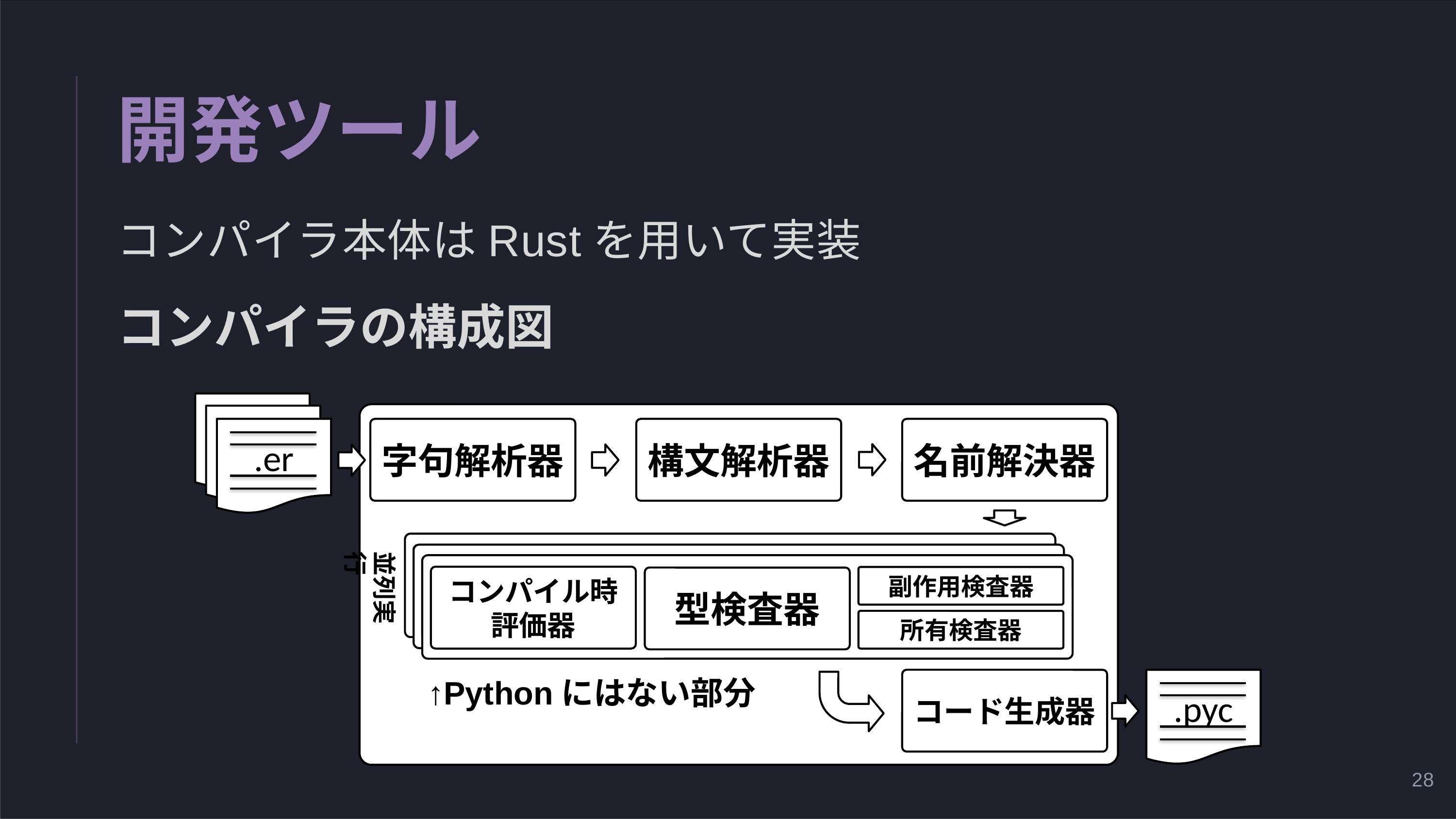

開発ツール

コンパイラ本体はRustを用いて実装
コンパイラの構成図
.er

.er
字句解析器
構文解析器
名前解決器

コンパイル時評価器
所有検査器
型検査器

コンパイル時評価器
所有検査器
型検査器

コンパイル時
評価器
型検査器
所有検査器
並列実行
コード生成器
.pyc

副作用検査器
.er
↑Pythonにはない部分
28